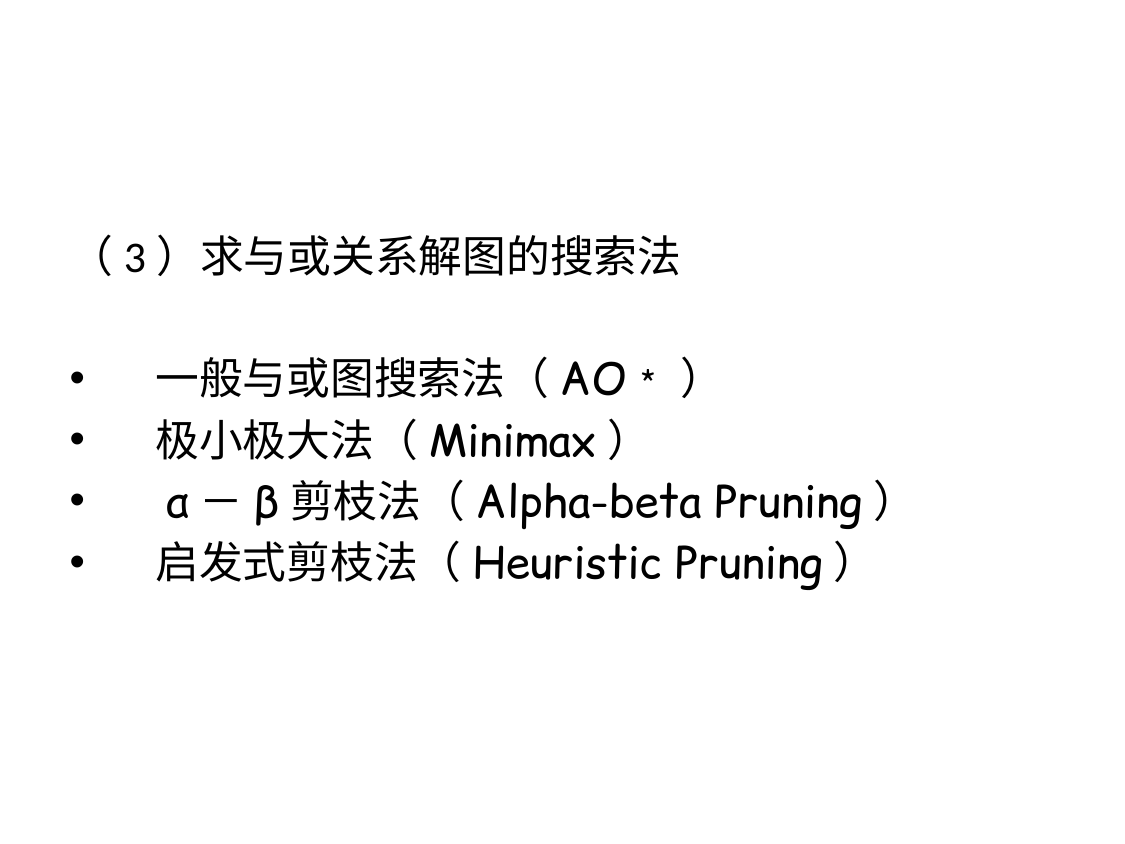

（3）求与或关系解图的搜索法

　一般与或图搜索法（AO﹡）
　极小极大法（Minimax）
　α－β剪枝法（Alpha-beta Pruning）
　启发式剪枝法（Heuristic Pruning）